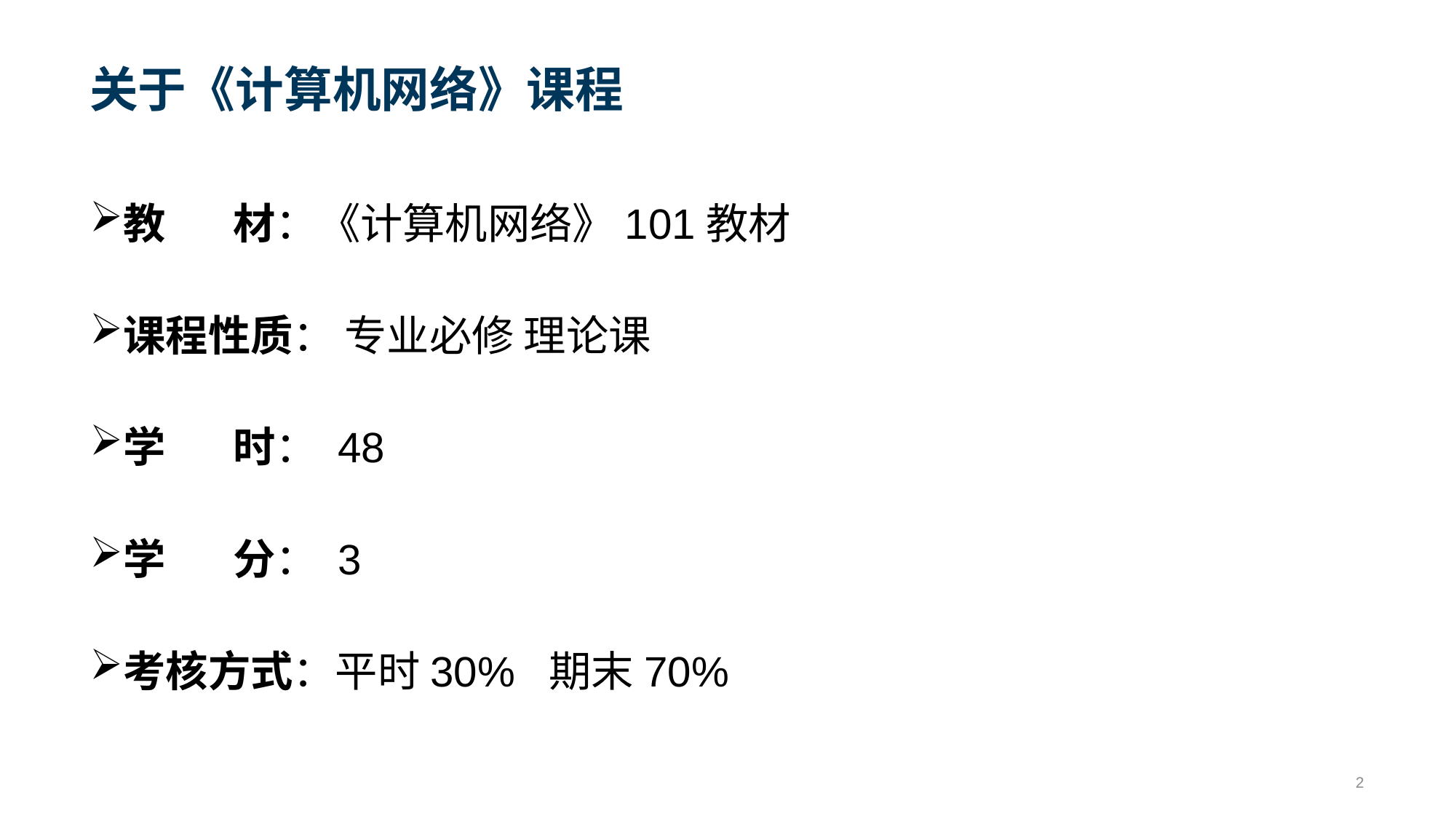

# 关于《计算机网络》课程

教       材：《计算机网络》101教材

课程性质： 专业必修 理论课

学       时： 48

学       分： 3

考核方式：平时30%  期末70%

2